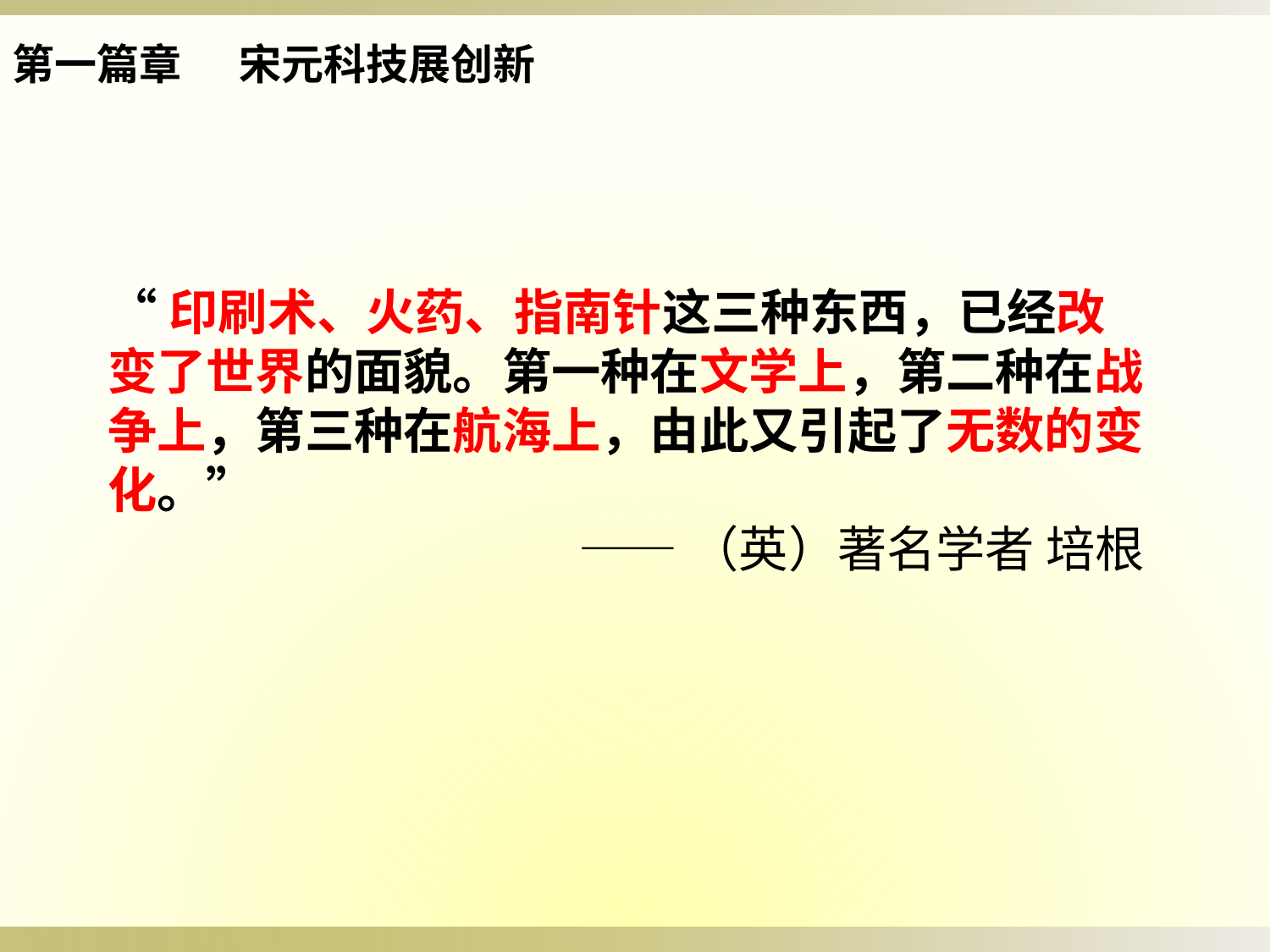

第一篇章      宋元科技展创新
“印刷术、火药、指南针这三种东西，已经改变了世界的面貌。第一种在文学上，第二种在战争上，第三种在航海上，由此又引起了无数的变化。”
——（英）著名学者 培根